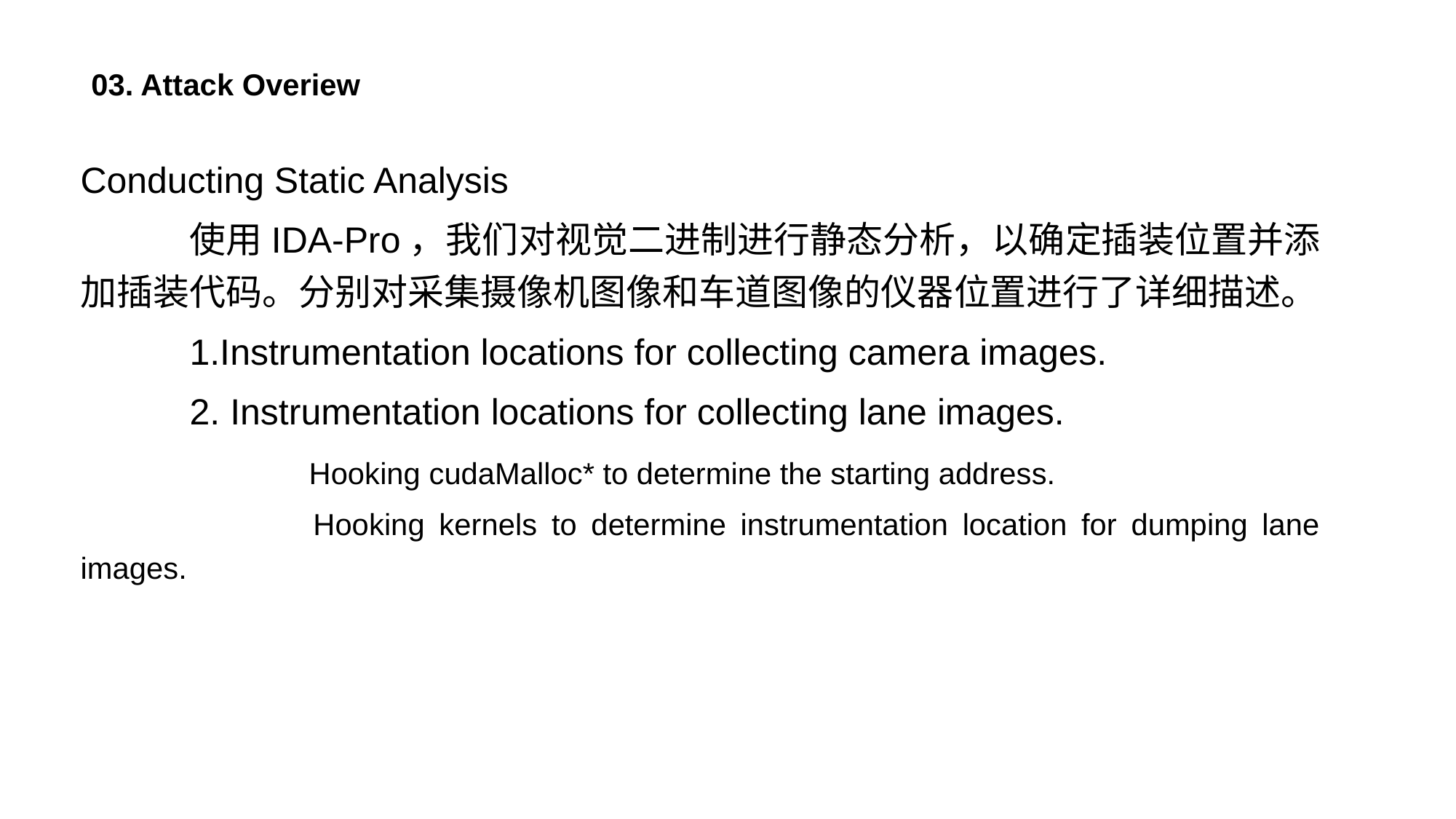

03. Attack Overiew
Conducting Static Analysis
	使用IDA-Pro，我们对视觉二进制进行静态分析，以确定插装位置并添加插装代码。分别对采集摄像机图像和车道图像的仪器位置进行了详细描述。
	1.Instrumentation locations for collecting camera images.
	2. Instrumentation locations for collecting lane images.
		 Hooking cudaMalloc* to determine the starting address.
		 Hooking kernels to determine instrumentation location for dumping lane images.